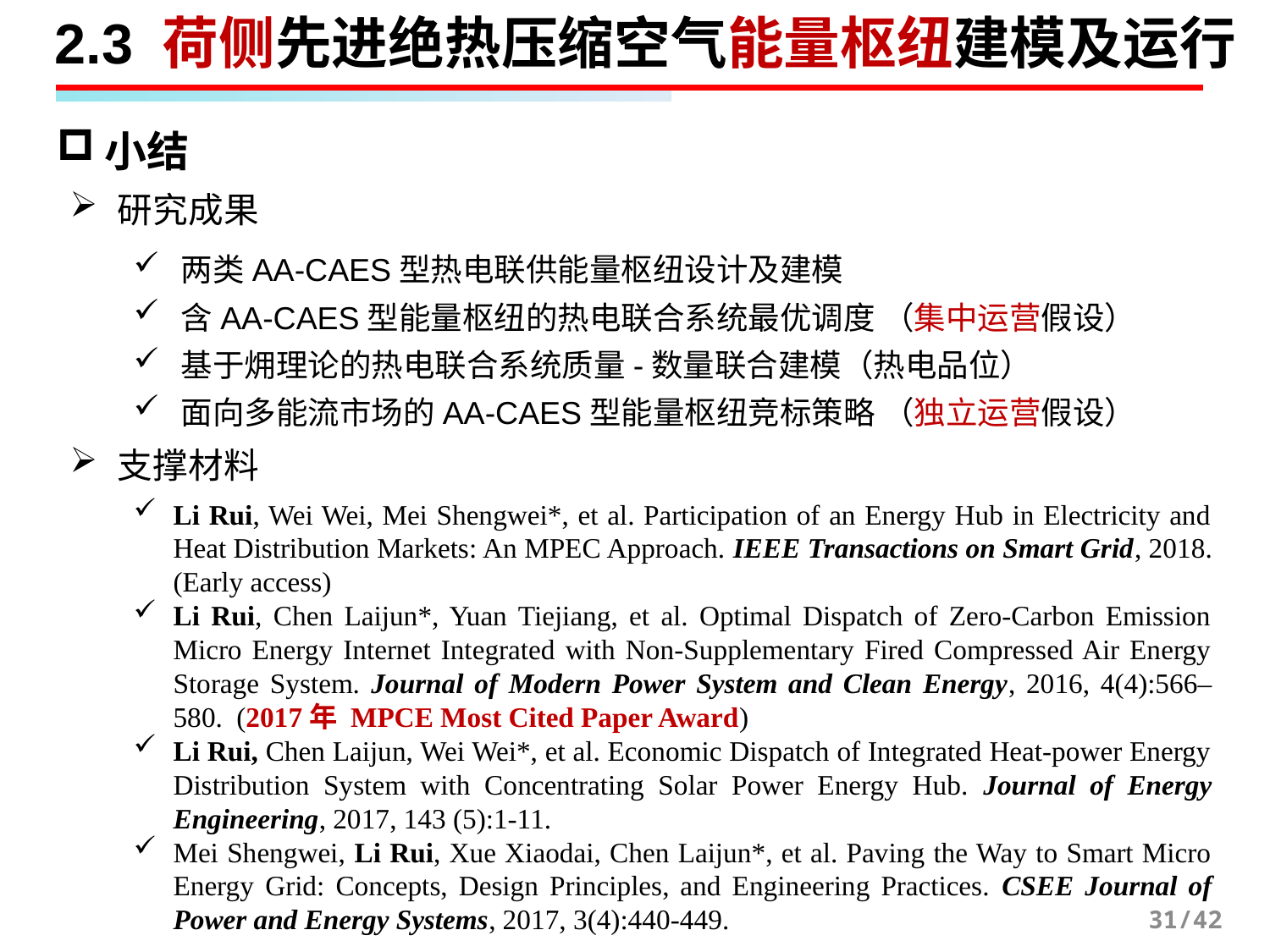

2.3 荷侧先进绝热压缩空气能量枢纽建模及运行

小结
研究成果
两类AA-CAES型热电联供能量枢纽设计及建模
含AA-CAES型能量枢纽的热电联合系统最优调度 （集中运营假设）
基于㶲理论的热电联合系统质量-数量联合建模（热电品位）
面向多能流市场的AA-CAES型能量枢纽竞标策略 （独立运营假设）
支撑材料
Li Rui, Wei Wei, Mei Shengwei*, et al. Participation of an Energy Hub in Electricity and Heat Distribution Markets: An MPEC Approach. IEEE Transactions on Smart Grid, 2018. (Early access)
Li Rui, Chen Laijun*, Yuan Tiejiang, et al. Optimal Dispatch of Zero-Carbon Emission Micro Energy Internet Integrated with Non-Supplementary Fired Compressed Air Energy Storage System. Journal of Modern Power System and Clean Energy, 2016, 4(4):566–580.  (2017年 MPCE Most Cited Paper Award)
Li Rui, Chen Laijun, Wei Wei*, et al. Economic Dispatch of Integrated Heat-power Energy Distribution System with Concentrating Solar Power Energy Hub. Journal of Energy Engineering, 2017, 143 (5):1-11.
Mei Shengwei, Li Rui, Xue Xiaodai, Chen Laijun*, et al. Paving the Way to Smart Micro Energy Grid: Concepts, Design Principles, and Engineering Practices. CSEE Journal of Power and Energy Systems, 2017, 3(4):440-449.
31/42